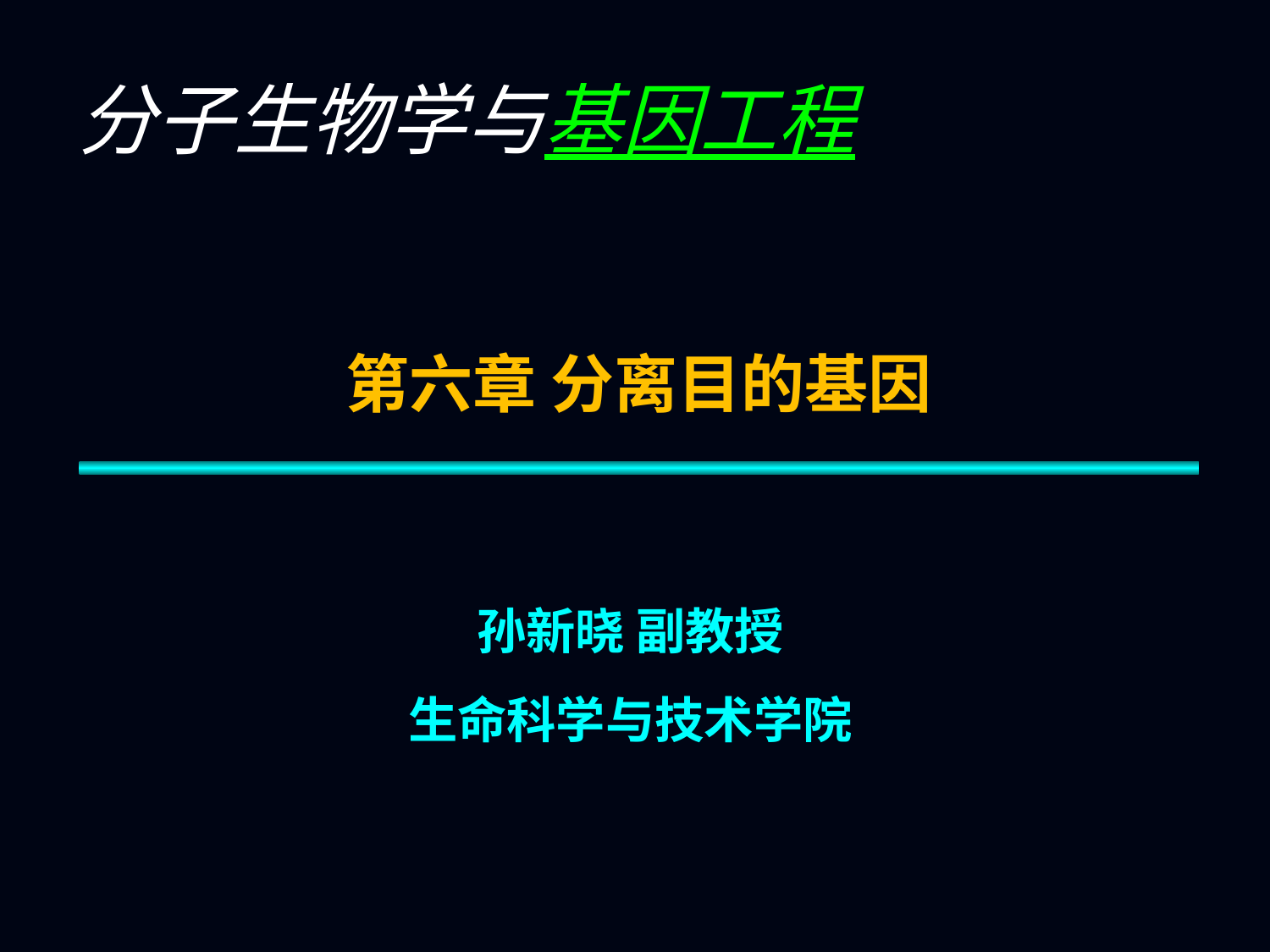

分子生物学与基因工程
第六章 分离目的基因

孙新晓 副教授
生命科学与技术学院